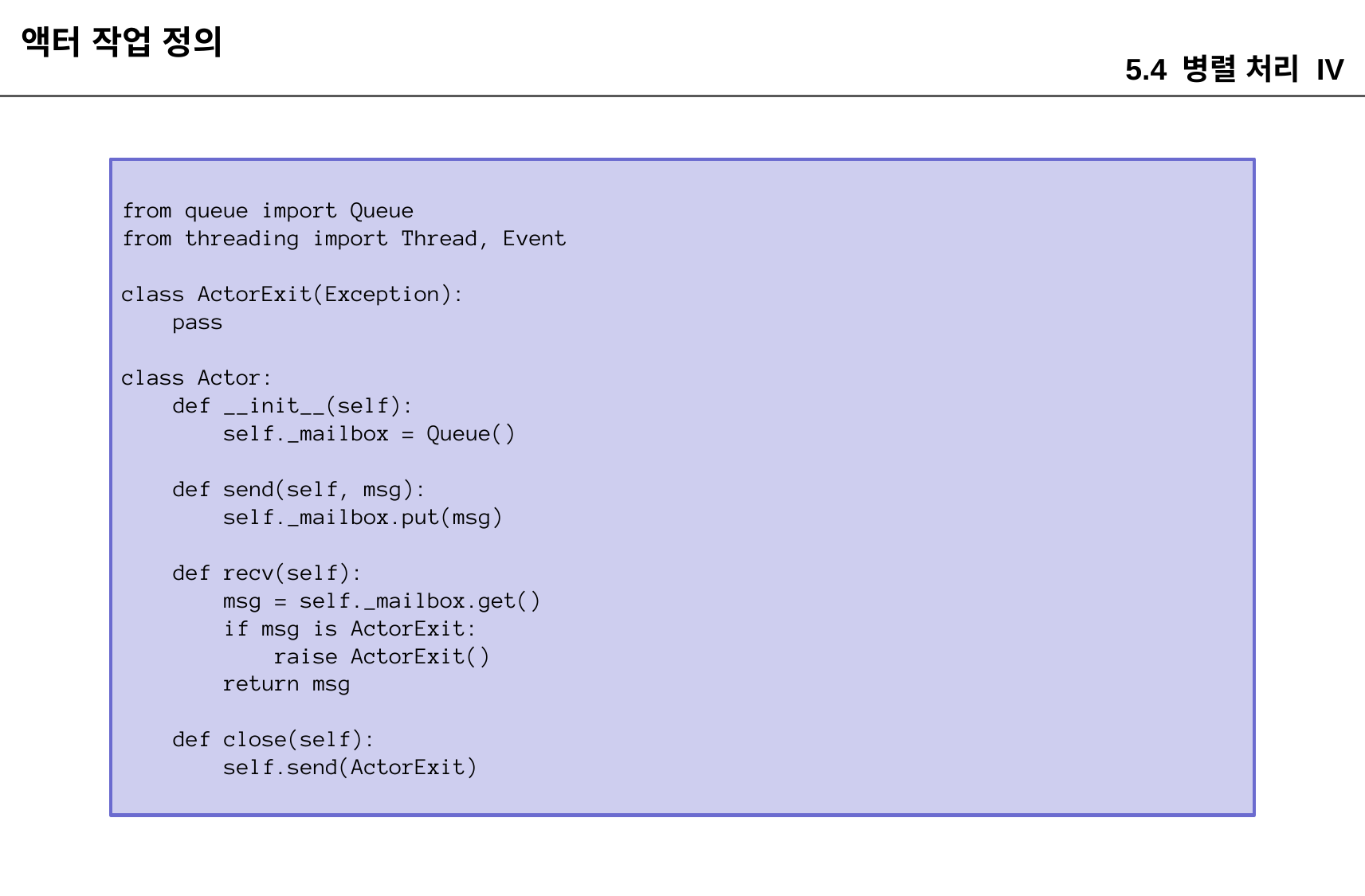

액터 작업 정의
5.4 병렬 처리 IV
from queue import Queue
from threading import Thread, Event

class ActorExit(Exception):
    pass

class Actor:
    def __init__(self):
        self._mailbox = Queue()

    def send(self, msg):
        self._mailbox.put(msg)

    def recv(self):
        msg = self._mailbox.get()
        if msg is ActorExit:
            raise ActorExit()
        return msg

    def close(self):
        self.send(ActorExit)